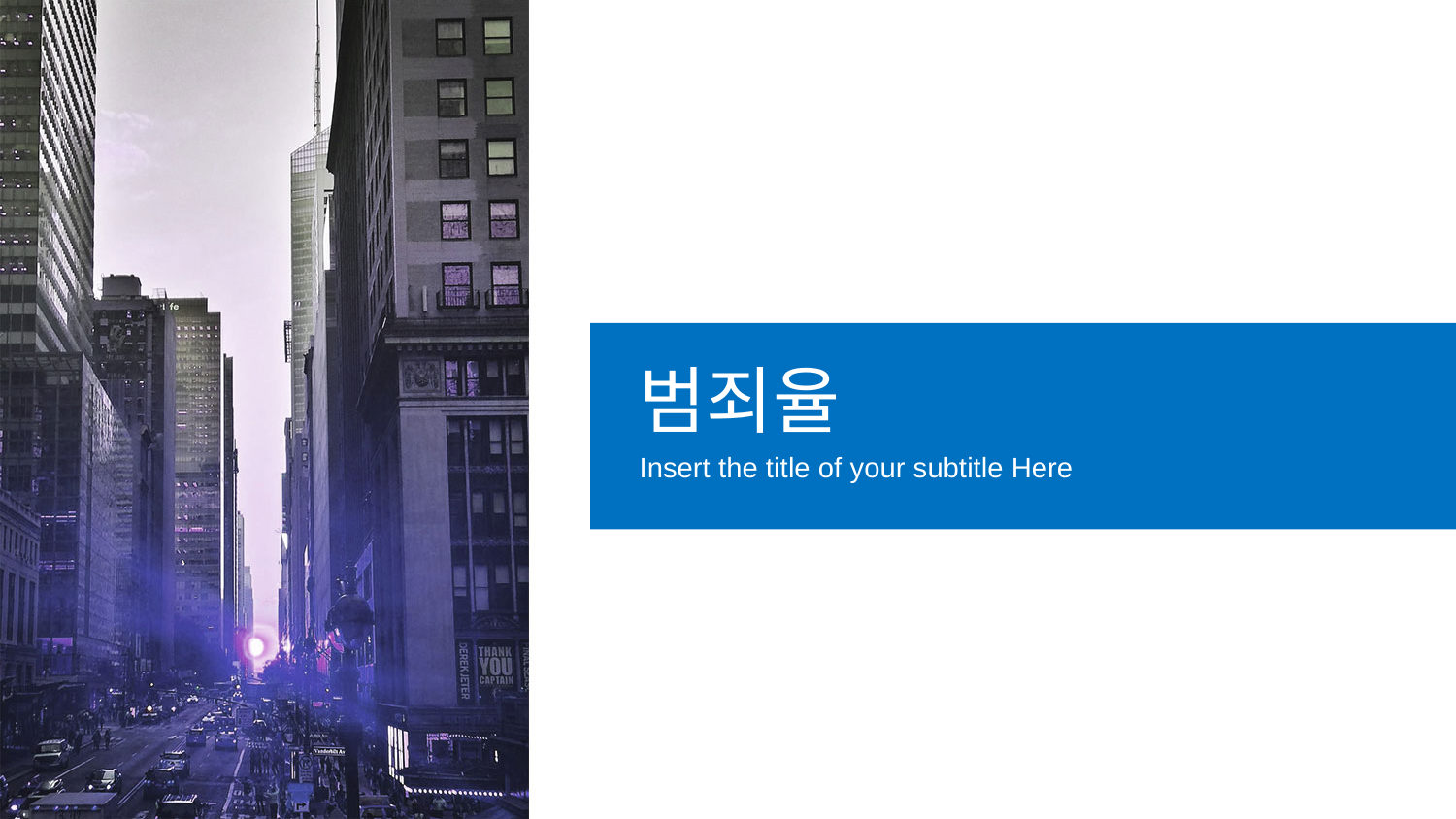

범죄율
Insert the title of your subtitle Here